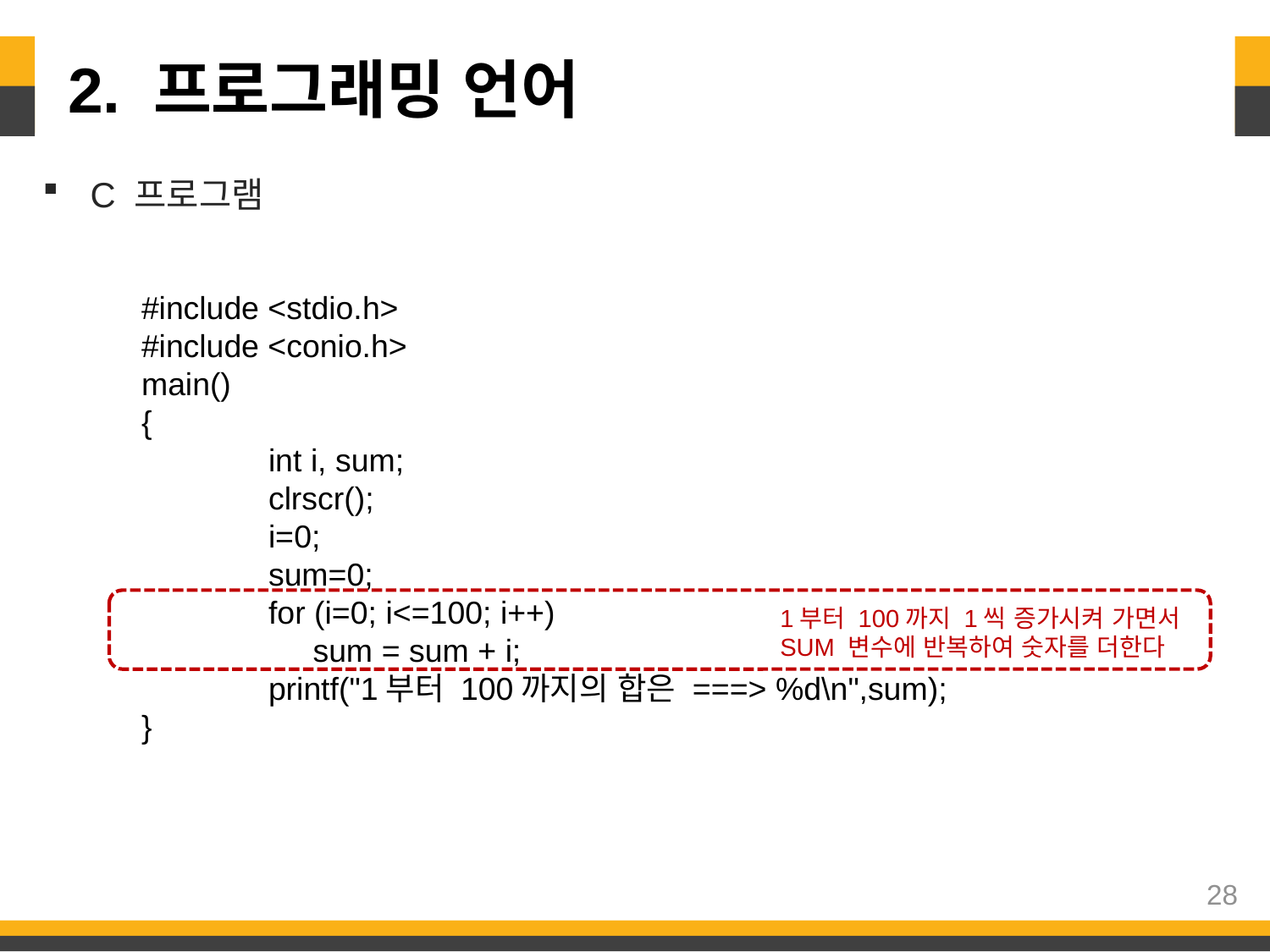

# 2. 프로그래밍 언어
C 프로그램
#include <stdio.h>
#include <conio.h>
main()
{
	int i, sum;
	clrscr();
	i=0;
	sum=0;
	for (i=0; i<=100; i++)
	     sum = sum + i;
	printf("1부터 100까지의 합은 ===> %d\n",sum);
}

1부터 100까지 1씩 증가시켜 가면서
SUM 변수에 반복하여 숫자를 더한다
28